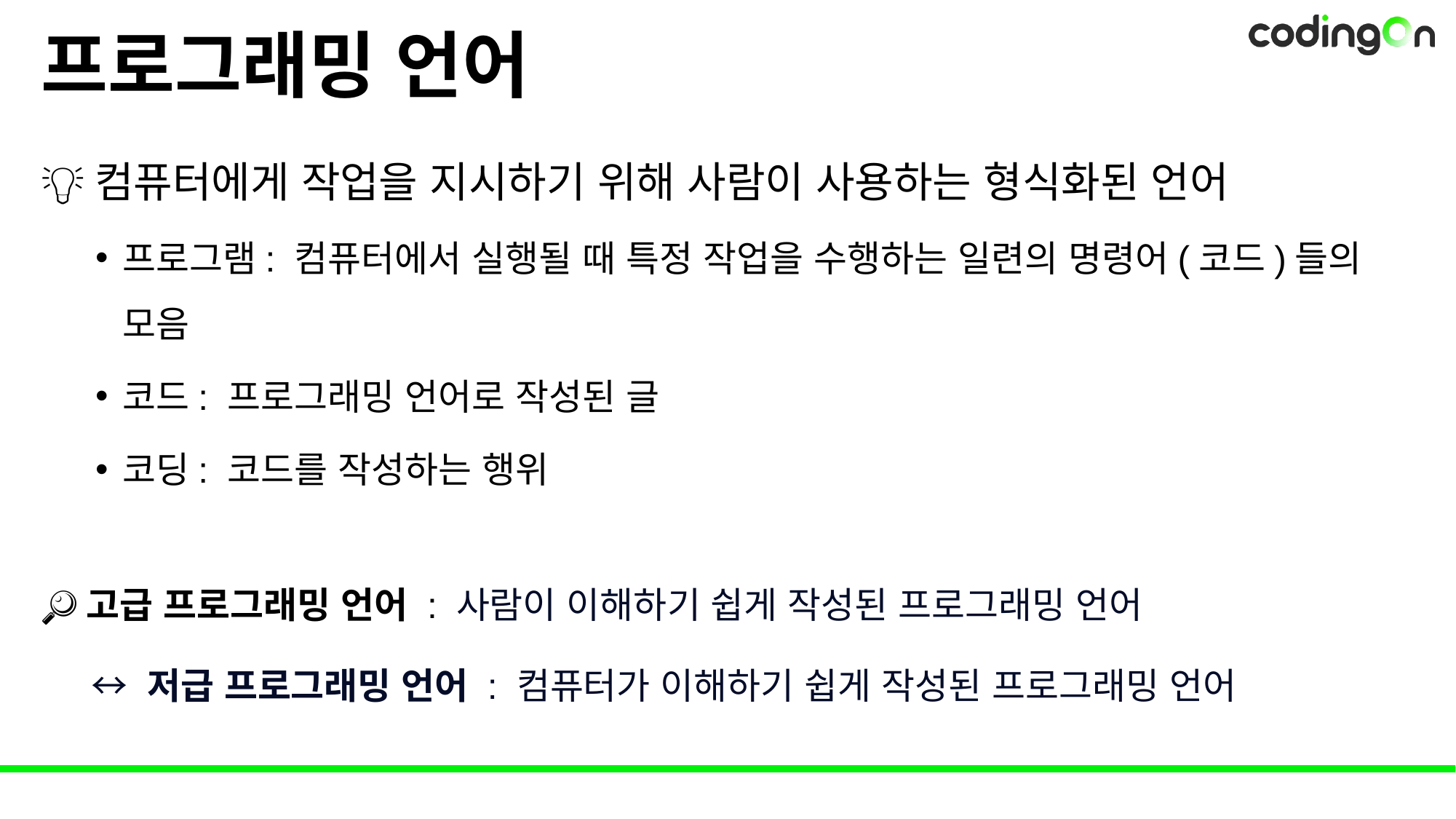

# 프로그래밍 언어
💡컴퓨터에게 작업을 지시하기 위해 사람이 사용하는 형식화된 언어
프로그램: 컴퓨터에서 실행될 때 특정 작업을 수행하는 일련의 명령어(코드)들의 모음
코드: 프로그래밍 언어로 작성된 글
코딩: 코드를 작성하는 행위

🔎고급 프로그래밍 언어 : 사람이 이해하기 쉽게 작성된 프로그래밍 언어
     ↔ 저급 프로그래밍 언어 : 컴퓨터가 이해하기 쉽게 작성된 프로그래밍 언어